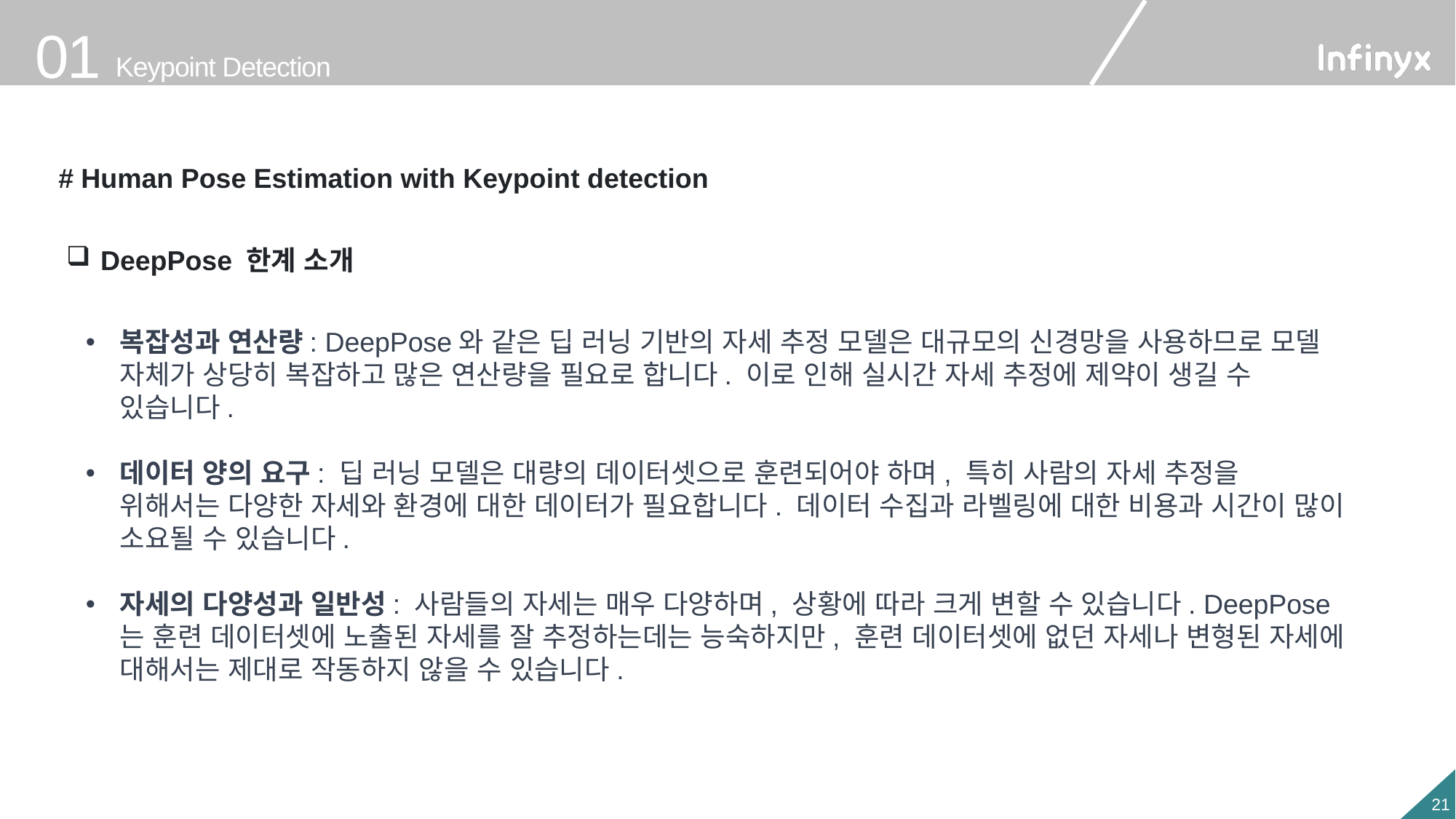

# Human Pose Estimation with Keypoint detection
DeepPose 한계 소개
복잡성과 연산량: DeepPose와 같은 딥 러닝 기반의 자세 추정 모델은 대규모의 신경망을 사용하므로 모델 자체가 상당히 복잡하고 많은 연산량을 필요로 합니다. 이로 인해 실시간 자세 추정에 제약이 생길 수 있습니다.

데이터 양의 요구: 딥 러닝 모델은 대량의 데이터셋으로 훈련되어야 하며, 특히 사람의 자세 추정을 위해서는 다양한 자세와 환경에 대한 데이터가 필요합니다. 데이터 수집과 라벨링에 대한 비용과 시간이 많이 소요될 수 있습니다.

자세의 다양성과 일반성: 사람들의 자세는 매우 다양하며, 상황에 따라 크게 변할 수 있습니다. DeepPose는 훈련 데이터셋에 노출된 자세를 잘 추정하는데는 능숙하지만, 훈련 데이터셋에 없던 자세나 변형된 자세에 대해서는 제대로 작동하지 않을 수 있습니다.